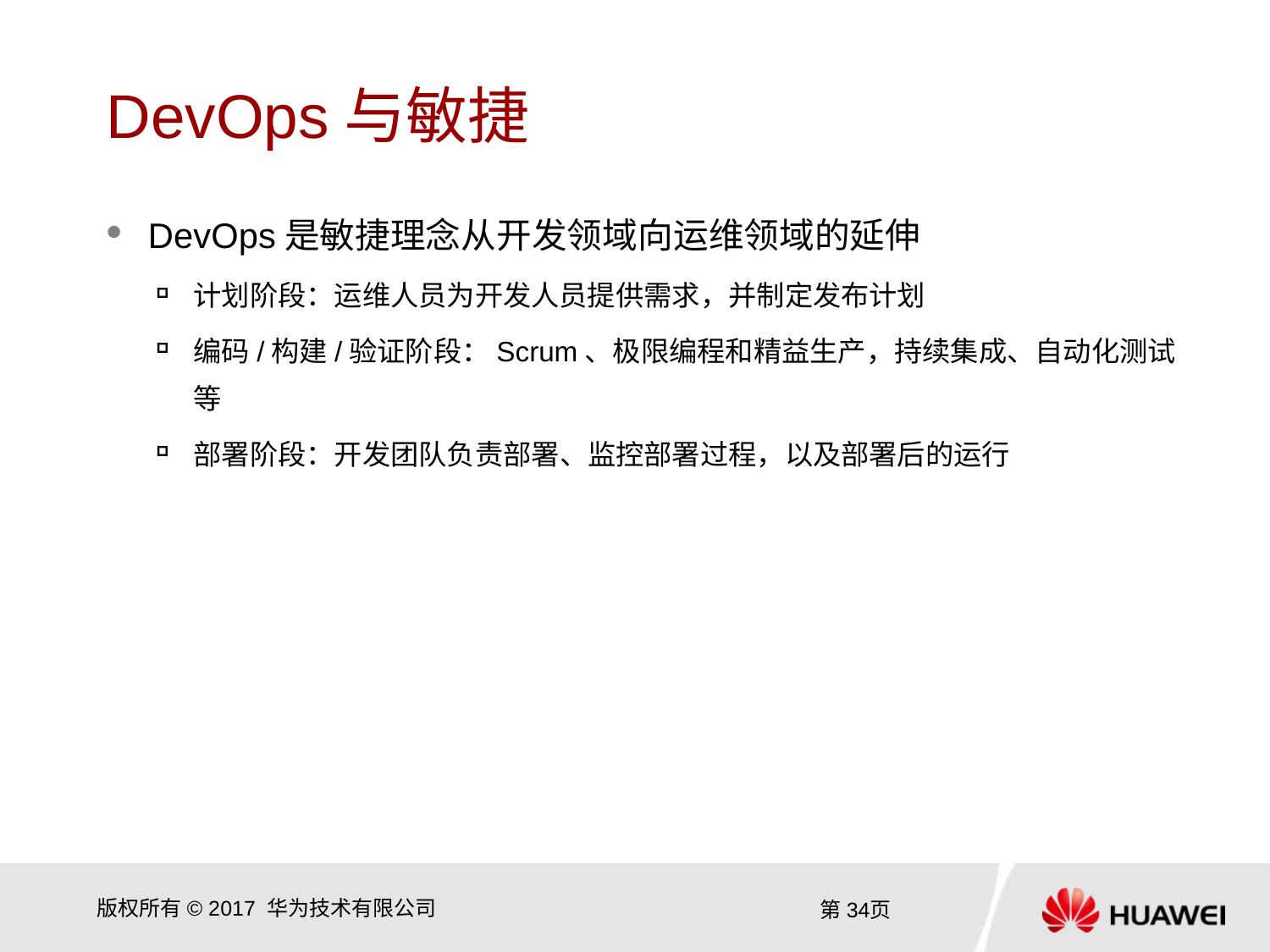

# DevOps与敏捷
DevOps是敏捷理念从开发领域向运维领域的延伸
计划阶段：运维人员为开发人员提供需求，并制定发布计划
编码/构建/验证阶段：Scrum、极限编程和精益生产，持续集成、自动化测试等
部署阶段：开发团队负责部署、监控部署过程，以及部署后的运行